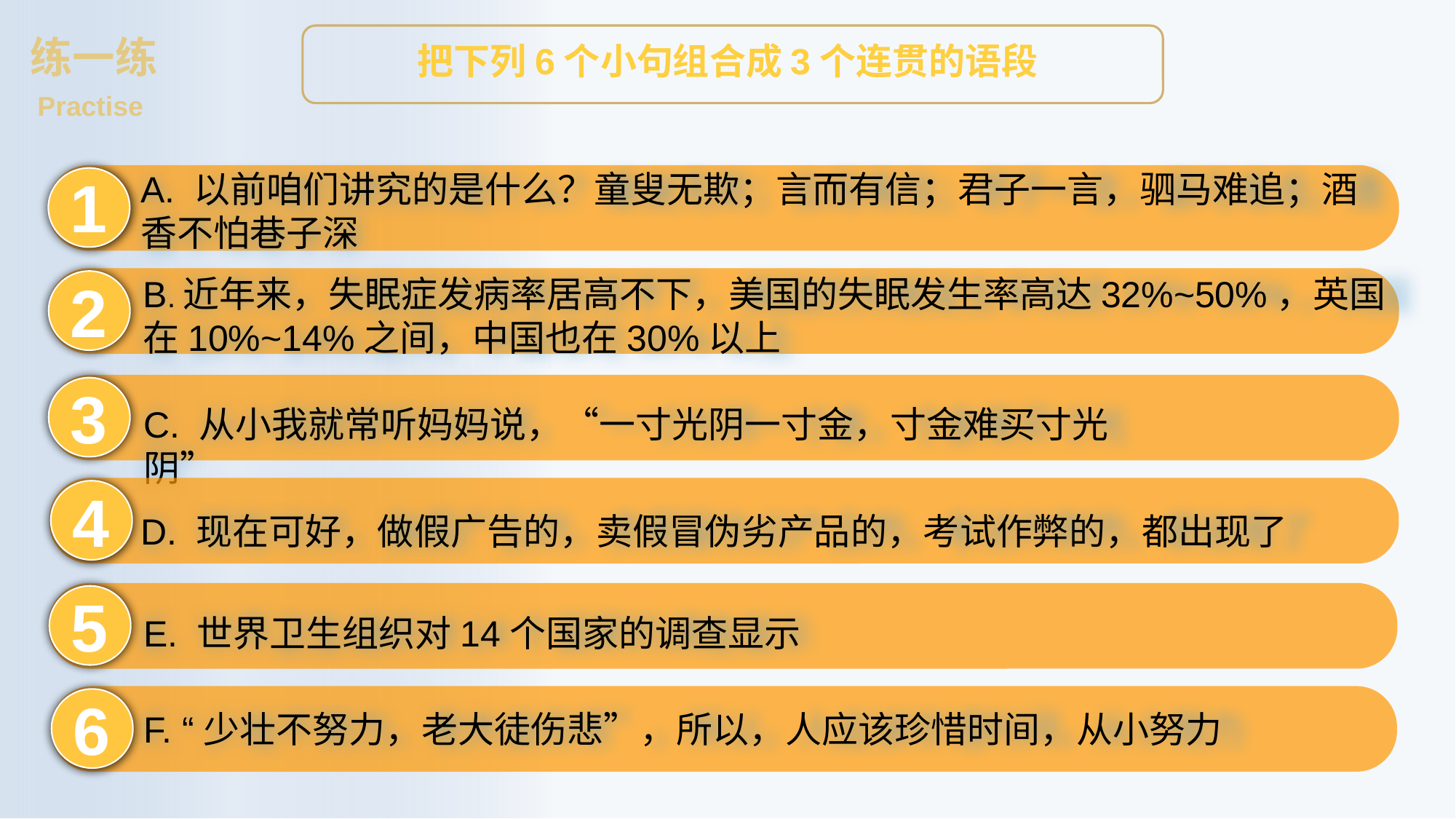

练一练
把下列6个小句组合成3个连贯的语段
Practise
1
A. 以前咱们讲究的是什么？童叟无欺；言而有信；君子一言，驷马难追；酒香不怕巷子深

2
B.近年来，失眠症发病率居高不下，美国的失眠发生率高达32%~50%，英国在10%~14%之间，中国也在30%以上

3

C. 从小我就常听妈妈说，“一寸光阴一寸金，寸金难买寸光阴”
4

D. 现在可好，做假广告的，卖假冒伪劣产品的，考试作弊的，都出现了
5

E. 世界卫生组织对14个国家的调查显示
6

F. “少壮不努力，老大徒伤悲”，所以，人应该珍惜时间，从小努力